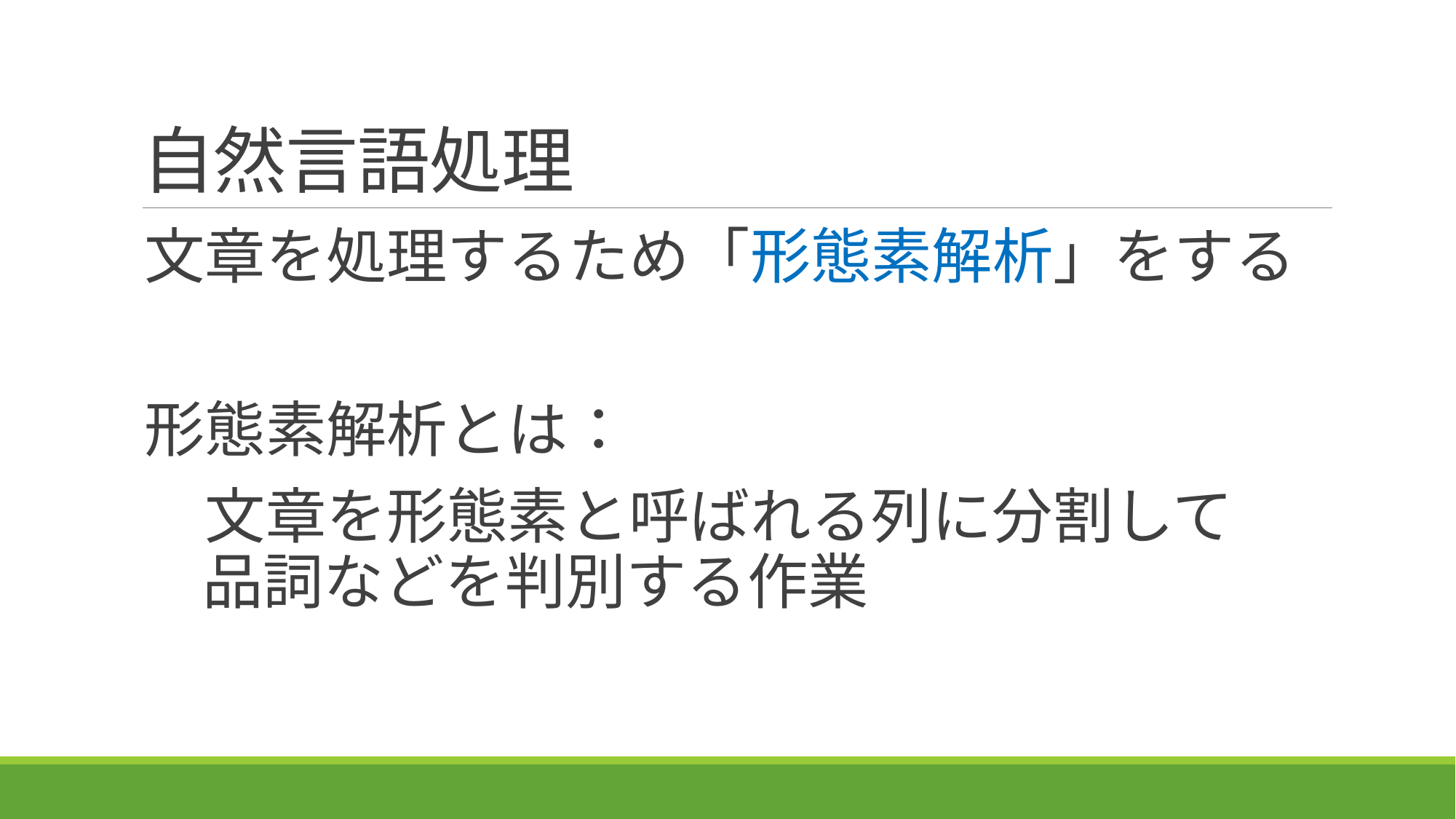

# 自然言語処理
文章を処理するため「形態素解析」をする

形態素解析とは：
　文章を形態素と呼ばれる列に分割して
　品詞などを判別する作業